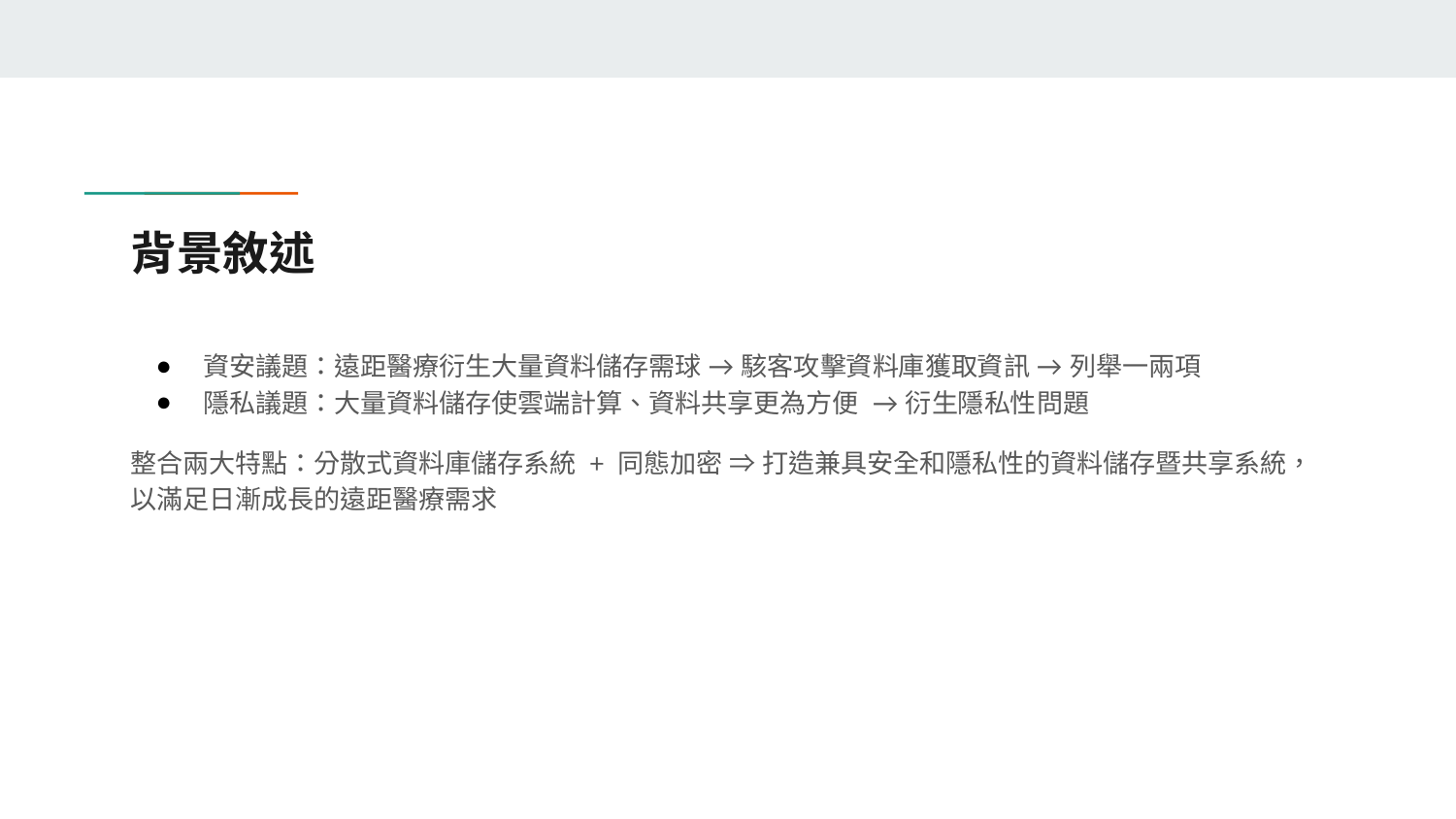

# 背景敘述
資安議題：遠距醫療衍生大量資料儲存需球 → 駭客攻擊資料庫獲取資訊 → 列舉一兩項
隱私議題：大量資料儲存使雲端計算、資料共享更為方便  → 衍生隱私性問題
整合兩大特點：分散式資料庫儲存系統 + 同態加密 ⇒ 打造兼具安全和隱私性的資料儲存暨共享系統，以滿足日漸成長的遠距醫療需求